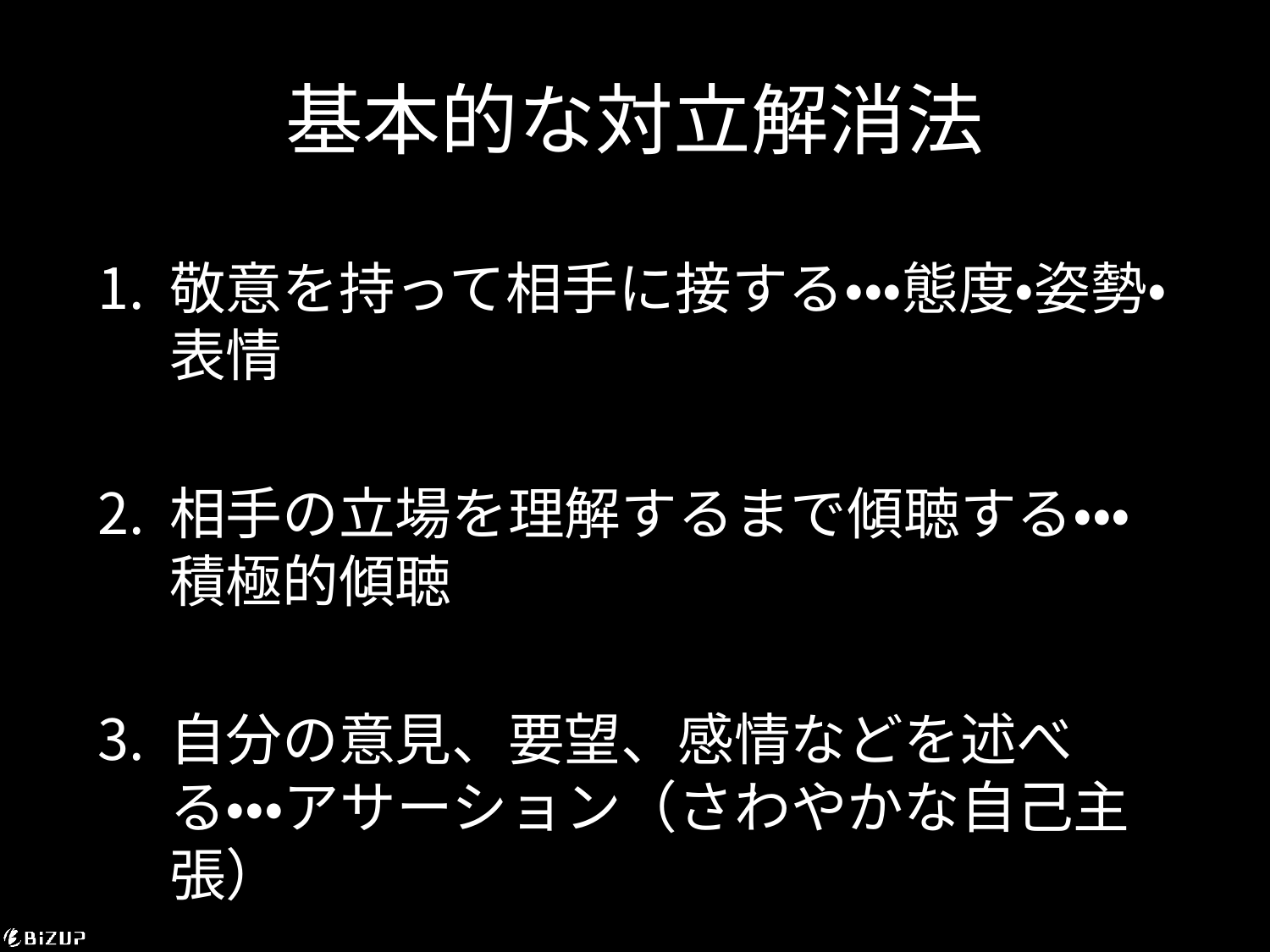

# 基本的な対立解消法
敬意を持って相手に接する・・・態度・姿勢・表情

相手の立場を理解するまで傾聴する・・・積極的傾聴

自分の意見、要望、感情などを述べる・・・アサーション（さわやかな自己主張）